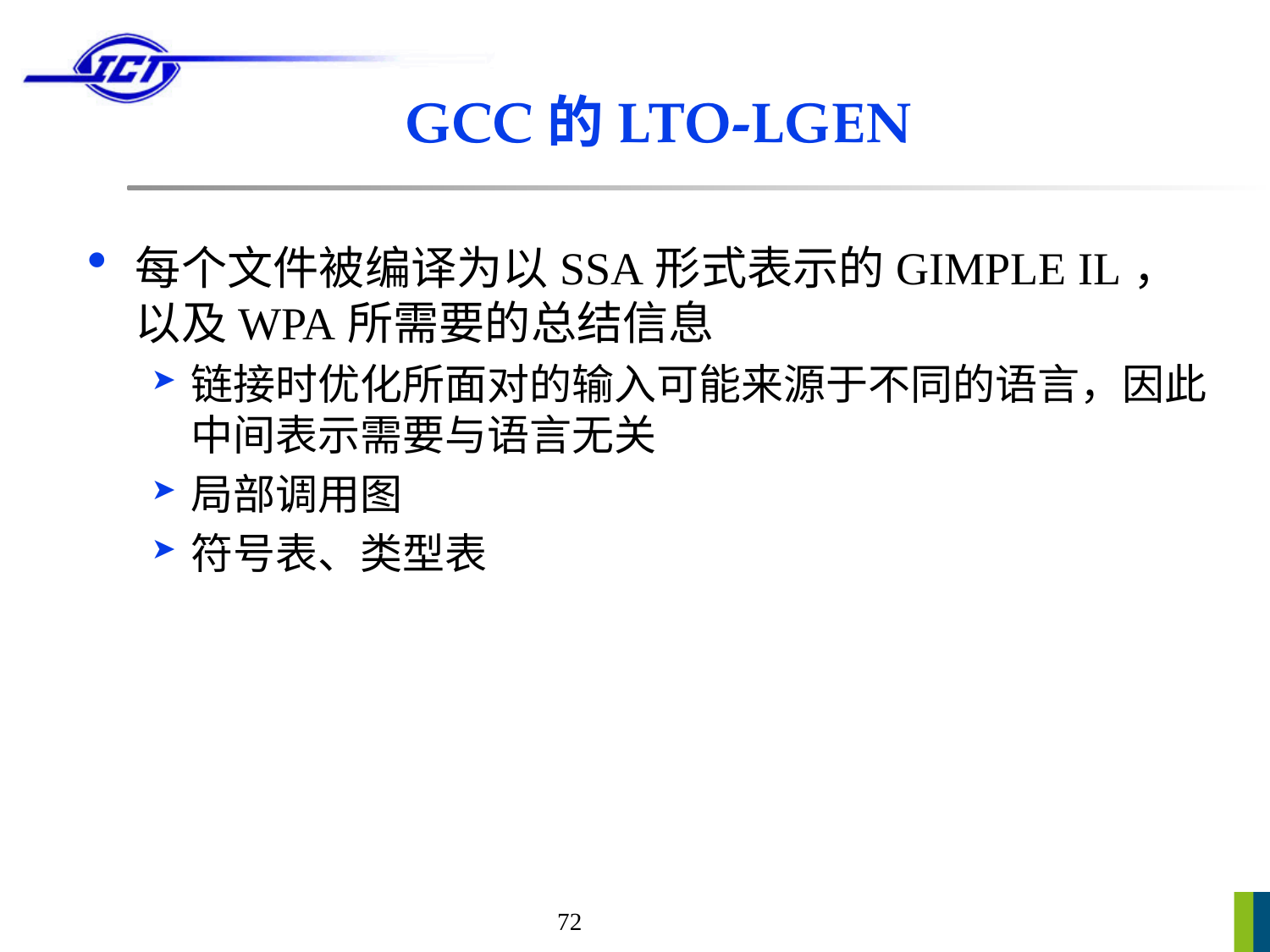

# GCC的LTO-LGEN
每个文件被编译为以SSA形式表示的GIMPLE IL，以及WPA所需要的总结信息
链接时优化所面对的输入可能来源于不同的语言，因此中间表示需要与语言无关
局部调用图
符号表、类型表